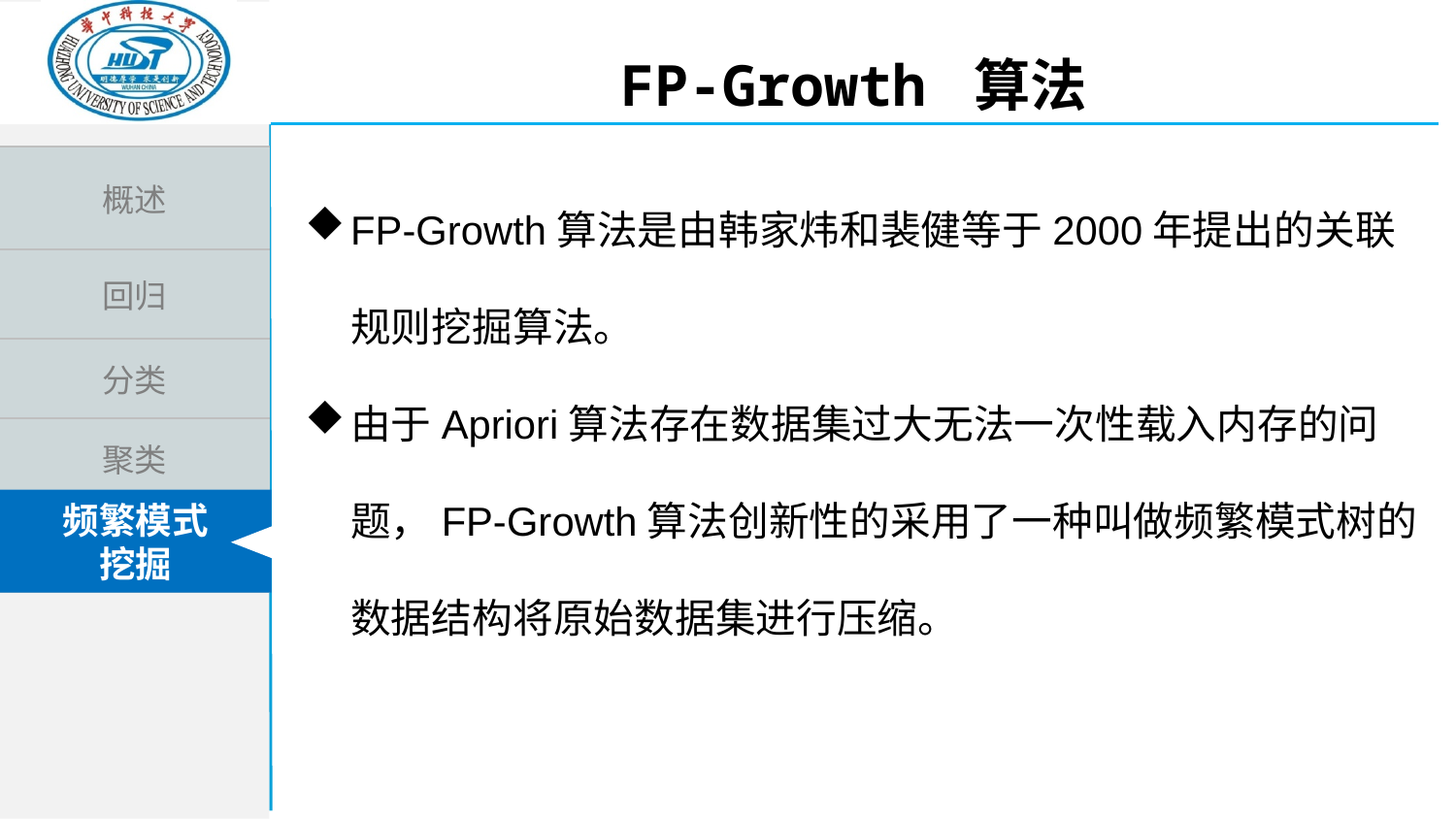

FP-Growth 算法
FP-Growth算法是由韩家炜和裴健等于2000年提出的关联规则挖掘算法。
由于Apriori算法存在数据集过大无法一次性载入内存的问题，FP-Growth算法创新性的采用了一种叫做频繁模式树的数据结构将原始数据集进行压缩。